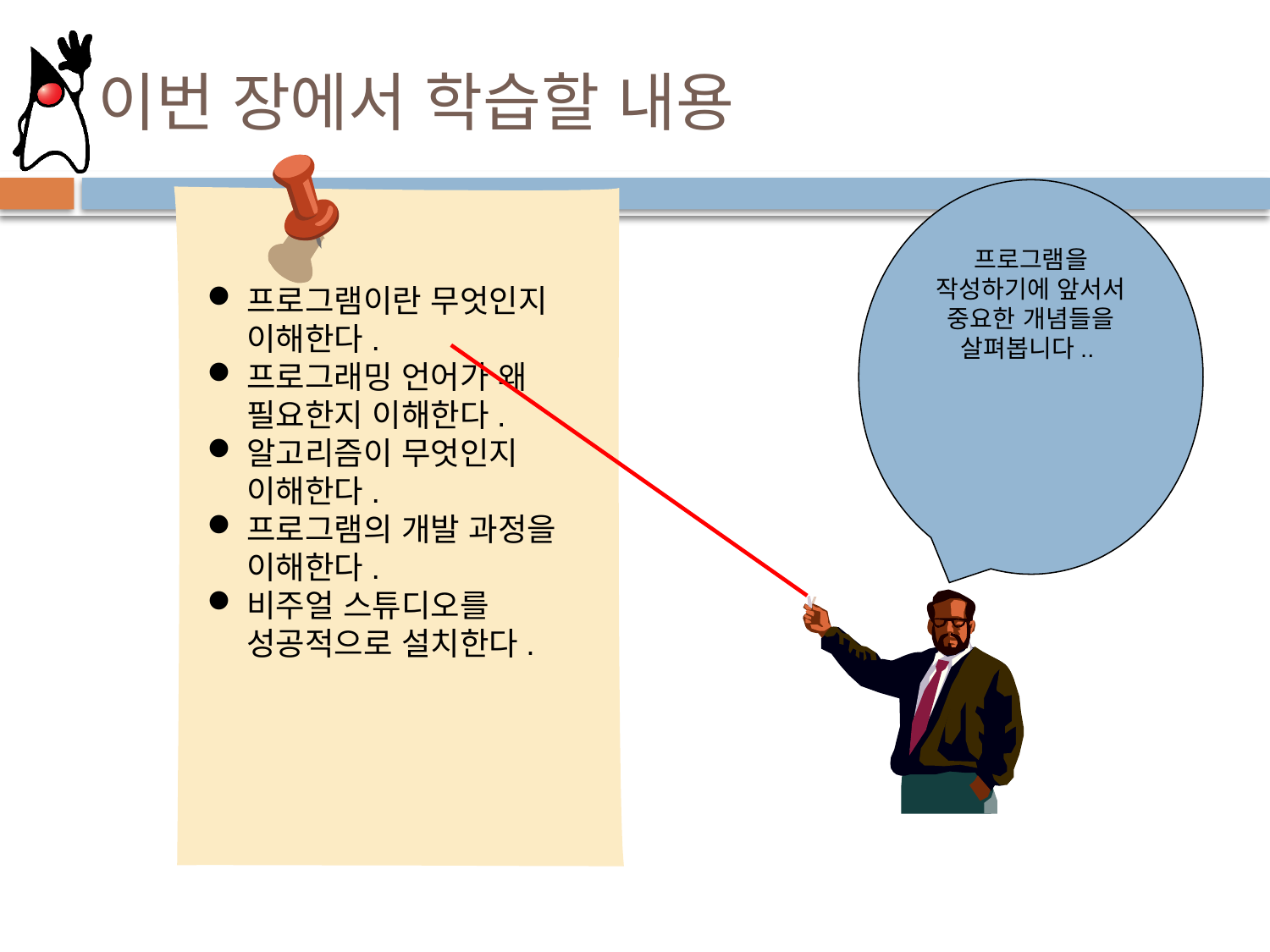

# 이번 장에서 학습할 내용

프로그램을 작성하기에 앞서서 중요한 개념들을 살펴봅니다..
프로그램이란 무엇인지 이해한다.
프로그래밍 언어가 왜 필요한지 이해한다.
알고리즘이 무엇인지 이해한다.
프로그램의 개발 과정을 이해한다.
비주얼 스튜디오를 성공적으로 설치한다.